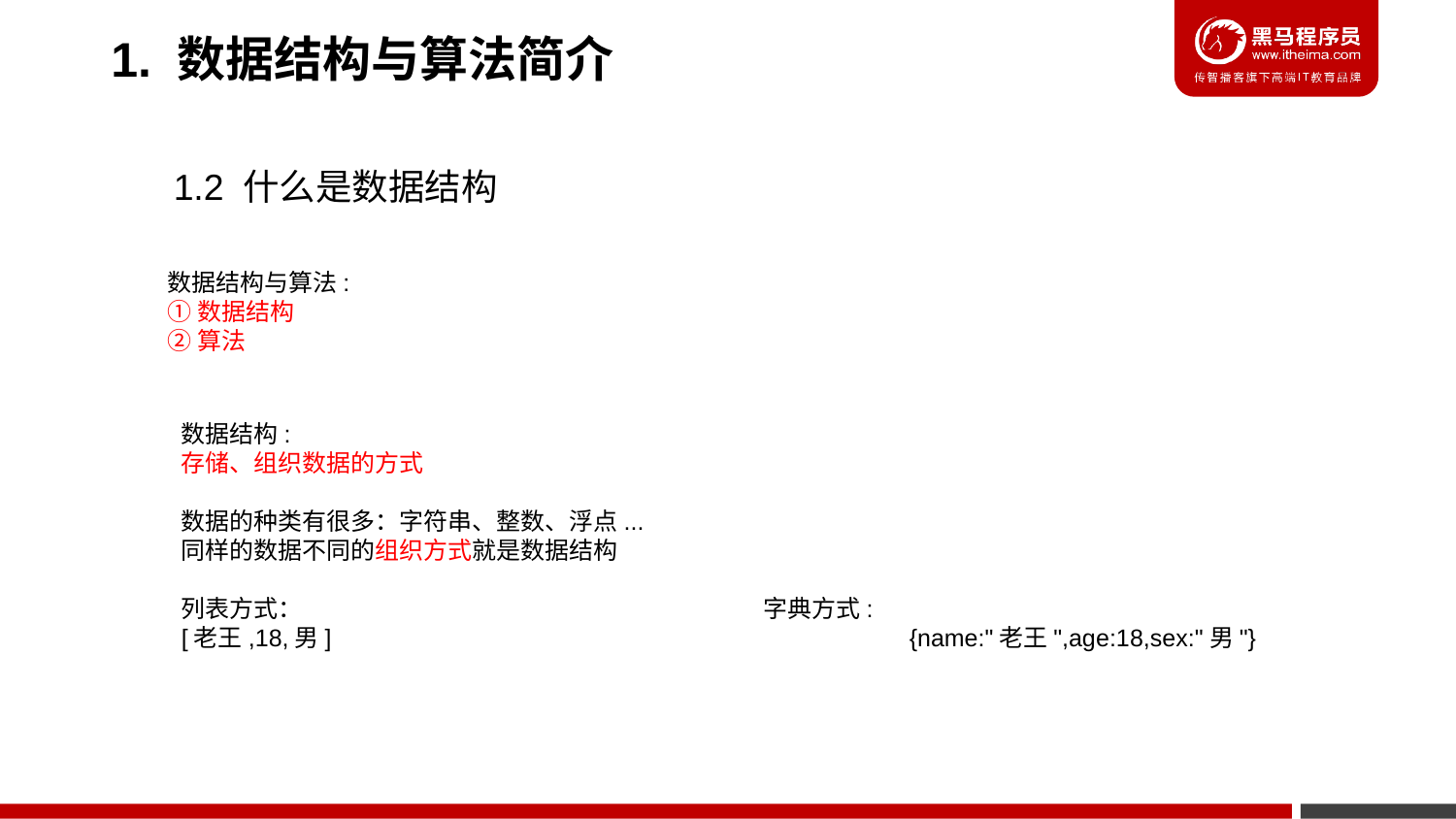

1. 数据结构与算法简介
1.2 什么是数据结构
数据结构与算法:
①数据结构
②算法
数据结构:
存储、组织数据的方式

数据的种类有很多：字符串、整数、浮点...
同样的数据不同的组织方式就是数据结构

列表方式：				字典方式:						字典方式：
[老王,18,男]				{name:"老王",age:18,sex:"男"}